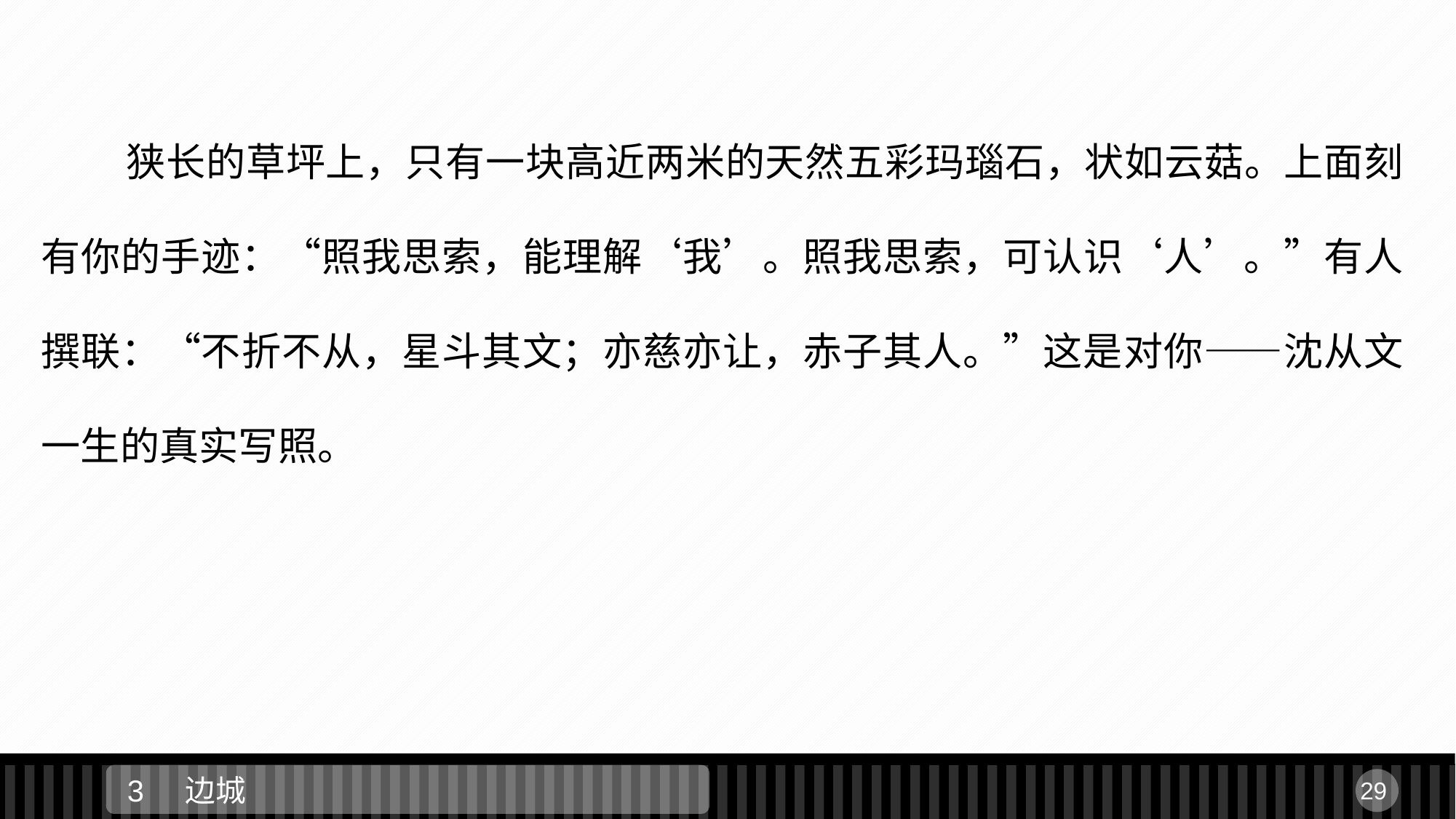

狭长的草坪上，只有一块高近两米的天然五彩玛瑙石，状如云菇。上面刻有你的手迹：“照我思索，能理解‘我’。照我思索，可认识‘人’。”有人撰联：“不折不从，星斗其文；亦慈亦让，赤子其人。”这是对你——沈从文一生的真实写照。